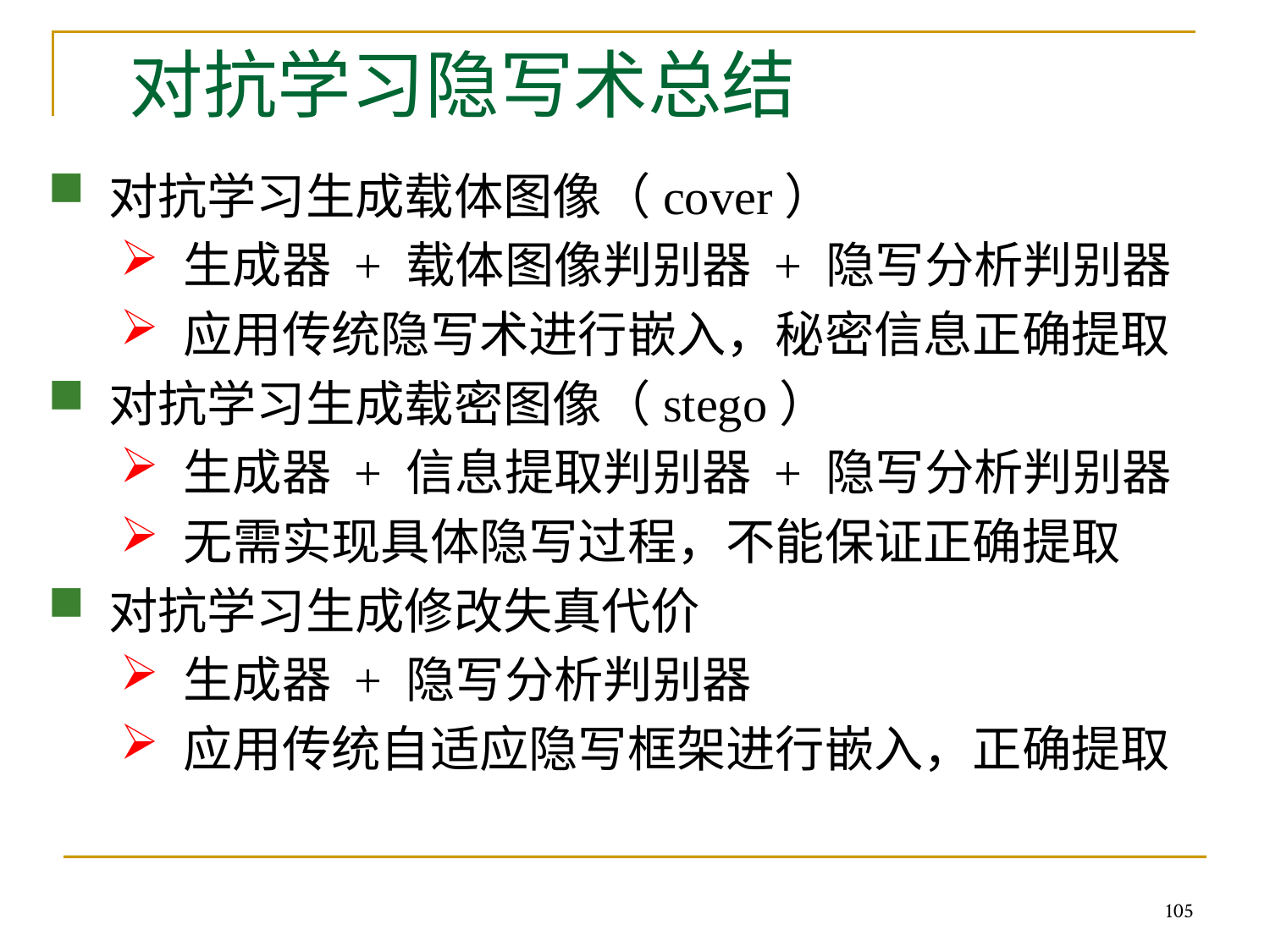

# 对抗学习隐写术总结
对抗学习生成载体图像（cover）
生成器 + 载体图像判别器 + 隐写分析判别器
应用传统隐写术进行嵌入，秘密信息正确提取
对抗学习生成载密图像（stego）
生成器 + 信息提取判别器 + 隐写分析判别器
无需实现具体隐写过程，不能保证正确提取
对抗学习生成修改失真代价
生成器 + 隐写分析判别器
应用传统自适应隐写框架进行嵌入，正确提取
105